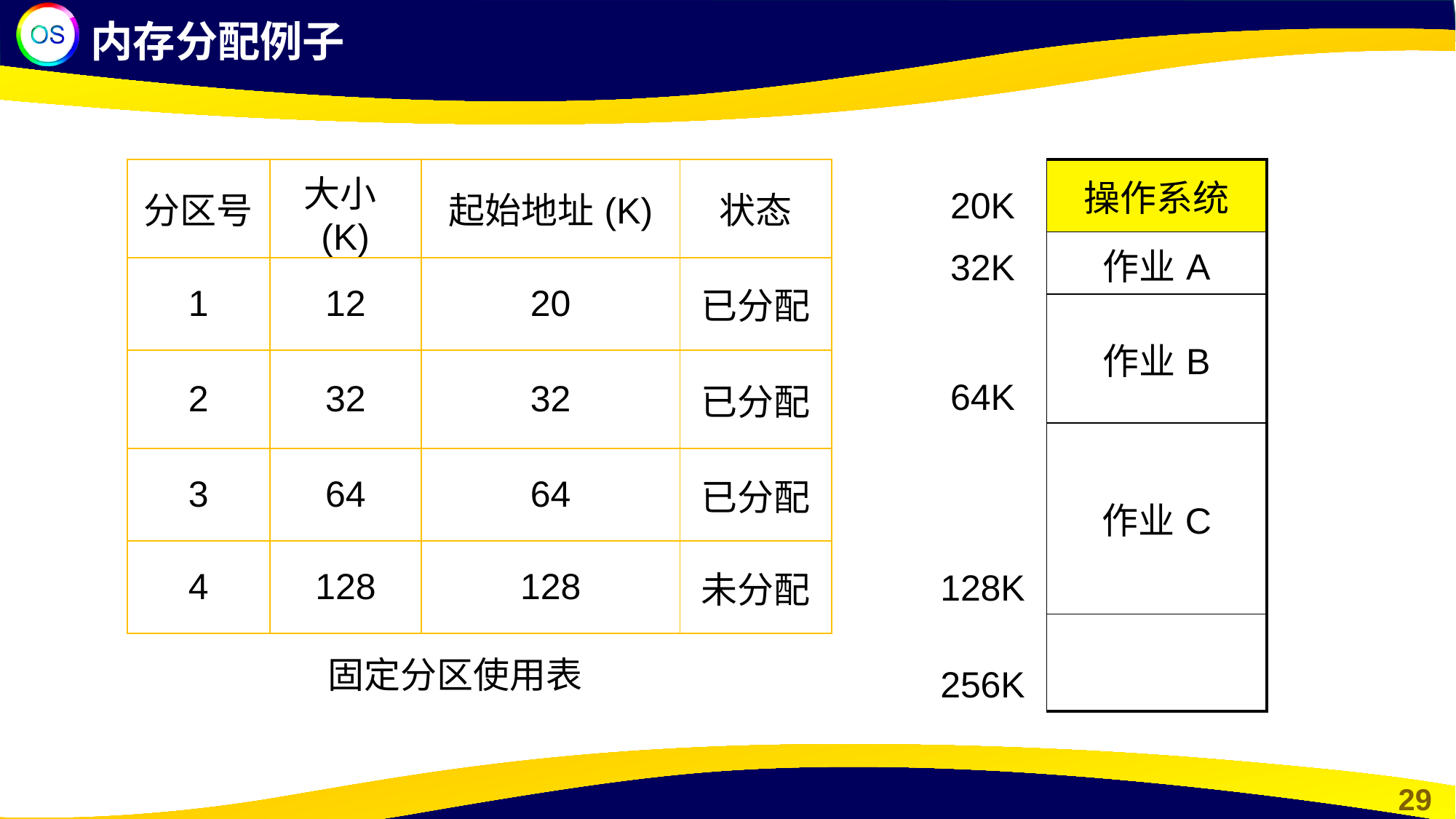

内存分配例子
| 分区号 | 大小(K) | 起始地址(K) | 状态 |
| --- | --- | --- | --- |
| 1 | 12 | 20 | 已分配 |
| 2 | 32 | 32 | 已分配 |
| 3 | 64 | 64 | 已分配 |
| 4 | 128 | 128 | 未分配 |
| 20K | 操作系统 |
| --- | --- |
| 32K | 作业A |
| 64K | 作业B |
| 128K | 作业C |
| 256K |  |
固定分区使用表